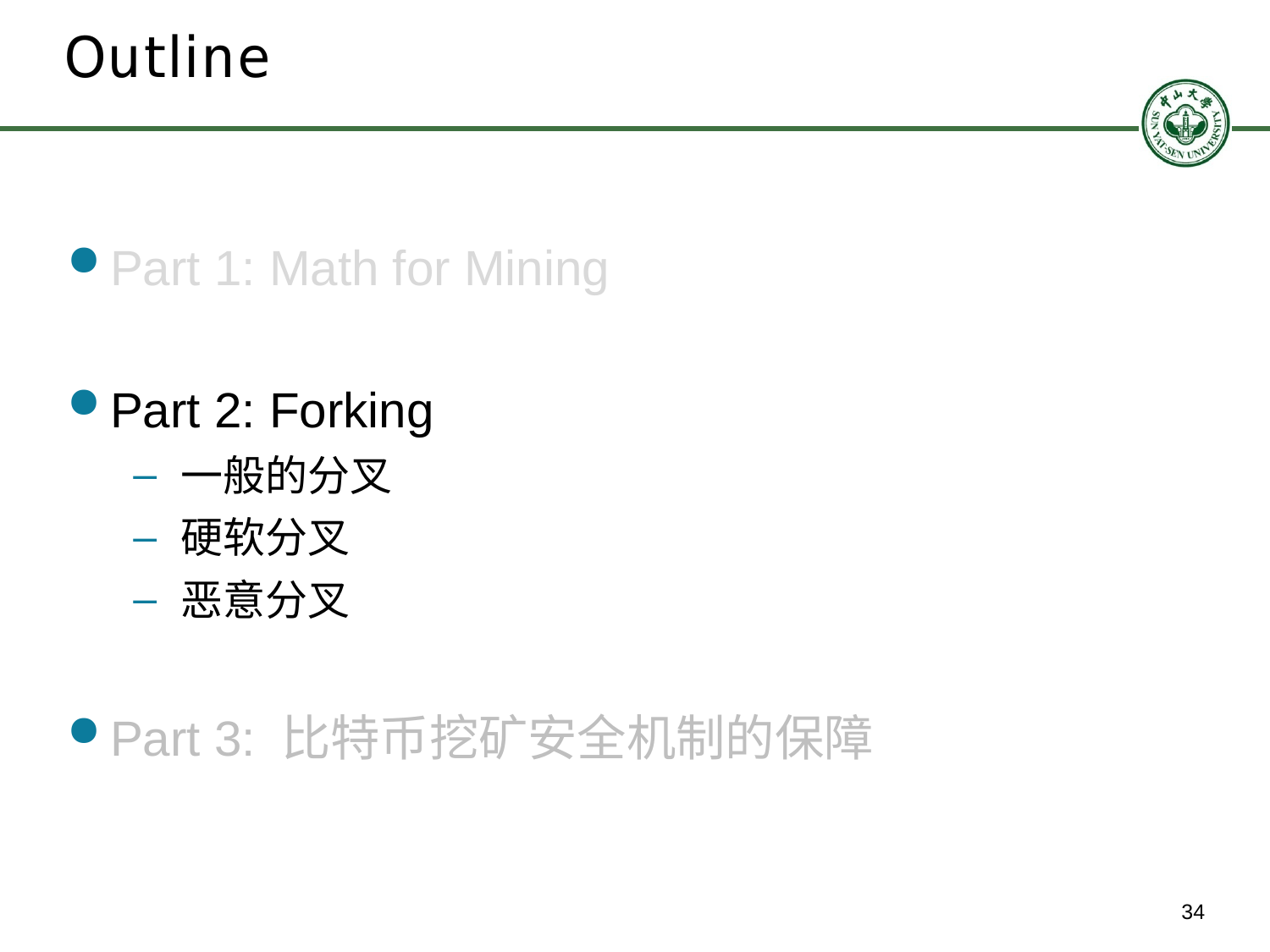

# Outline

Part 1: Math for Mining

Part 2: Forking
一般的分叉
硬软分叉
恶意分叉

Part 3: 比特币挖矿安全机制的保障